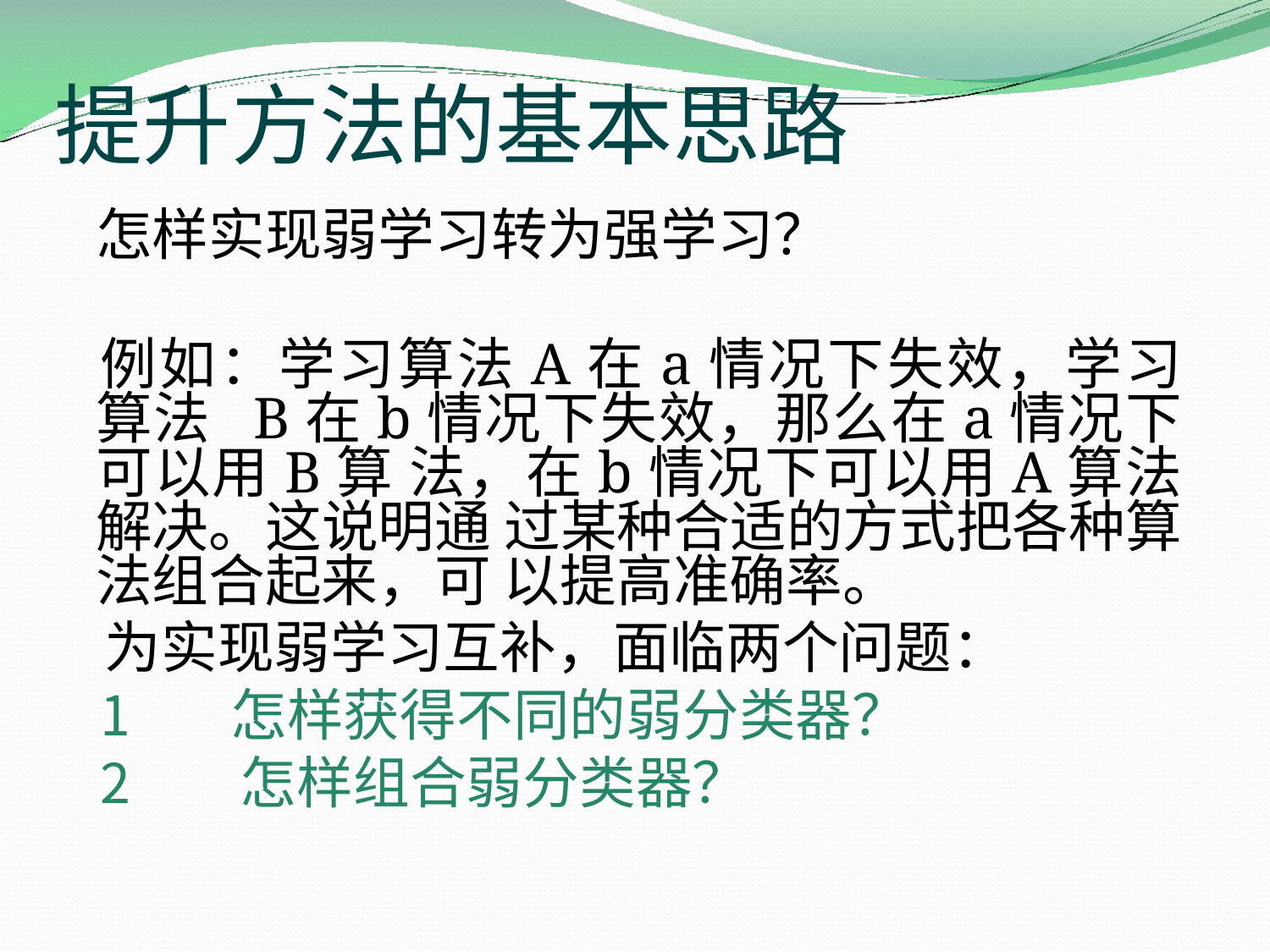

# 提升方法的基本思路
怎样实现弱学习转为强学习？

例如：学习算法A在a情况下失效，学习算法  B在b情况下失效，那么在a情况下可以用B算 法，在b情况下可以用A算法解决。这说明通 过某种合适的方式把各种算法组合起来，可 以提高准确率。
为实现弱学习互补，面临两个问题：
怎样获得不同的弱分类器？
怎样组合弱分类器？